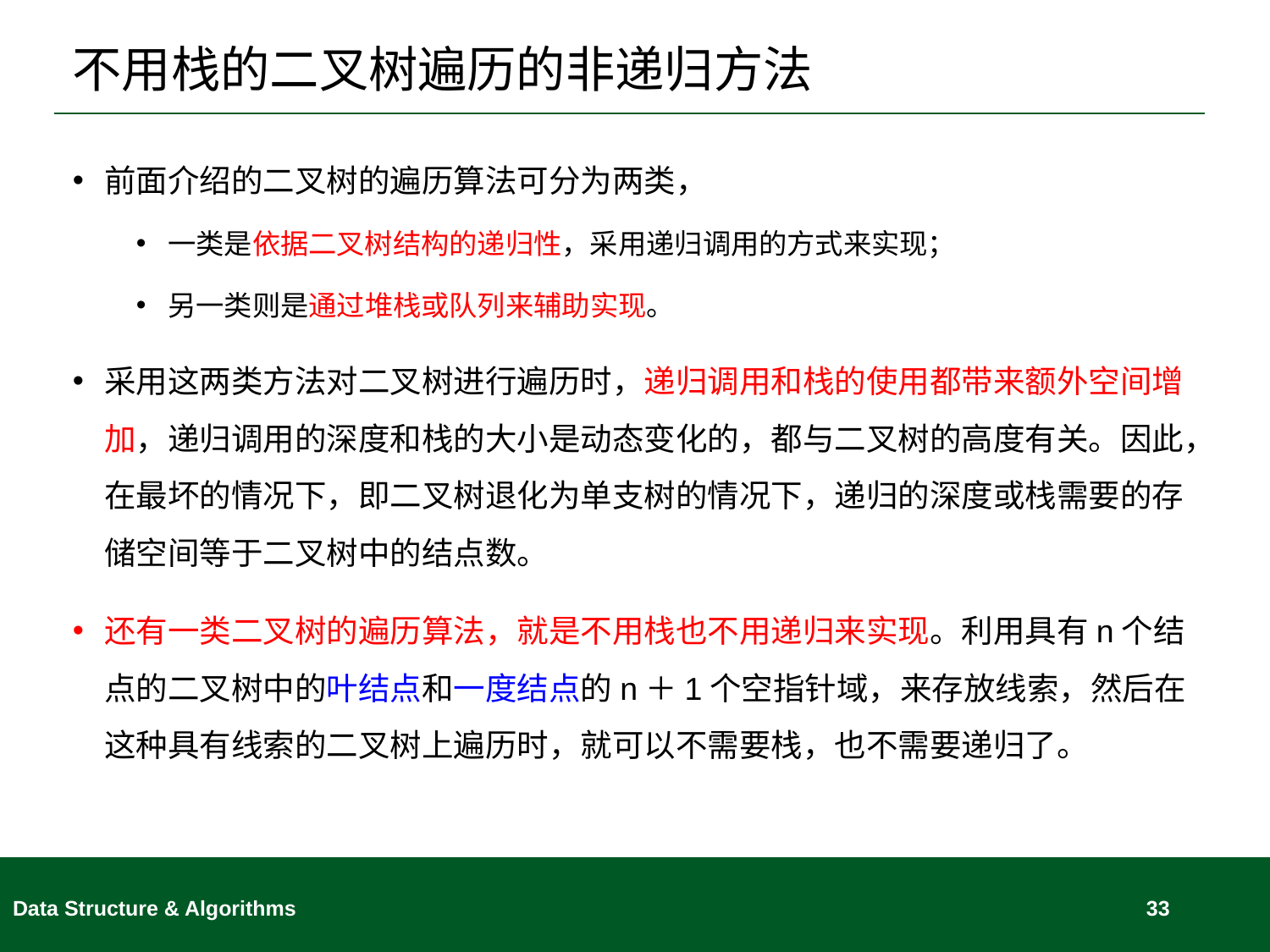

# 不用栈的二叉树遍历的非递归方法
前面介绍的二叉树的遍历算法可分为两类，
一类是依据二叉树结构的递归性，采用递归调用的方式来实现；
另一类则是通过堆栈或队列来辅助实现。
采用这两类方法对二叉树进行遍历时，递归调用和栈的使用都带来额外空间增加，递归调用的深度和栈的大小是动态变化的，都与二叉树的高度有关。因此，在最坏的情况下，即二叉树退化为单支树的情况下，递归的深度或栈需要的存储空间等于二叉树中的结点数。
还有一类二叉树的遍历算法，就是不用栈也不用递归来实现。利用具有n个结点的二叉树中的叶结点和一度结点的n＋1个空指针域，来存放线索，然后在这种具有线索的二叉树上遍历时，就可以不需要栈，也不需要递归了。
Data Structure & Algorithms
33